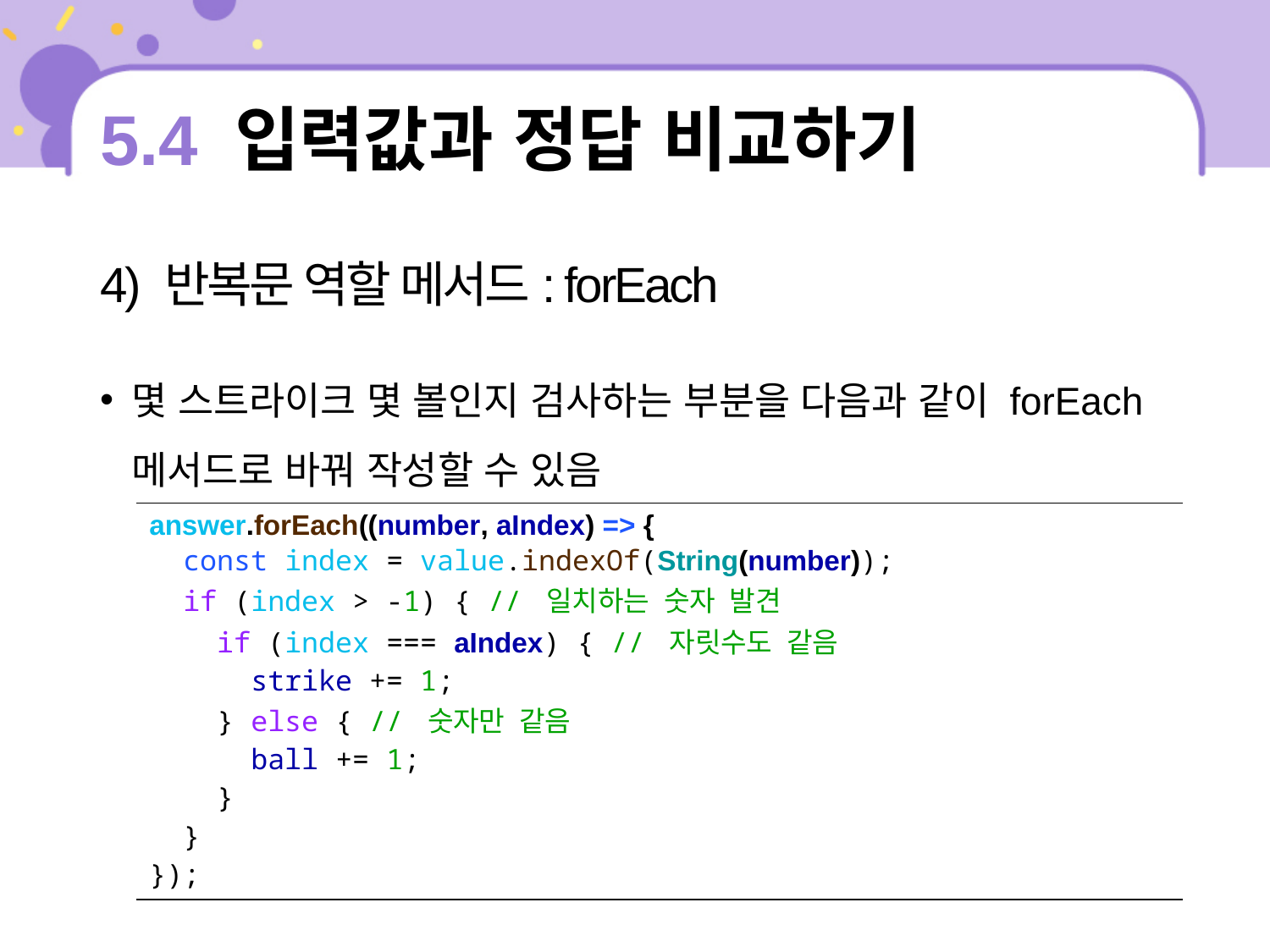

# 5.4 입력값과 정답 비교하기
4) 반복문 역할 메서드: forEach
몇 스트라이크 몇 볼인지 검사하는 부분을 다음과 같이 forEach 메서드로 바꿔 작성할 수 있음
| answer.forEach((number, aIndex) => { const index = value.indexOf(String(number)); if (index > -1) { // 일치하는 숫자 발견 if (index === aIndex) { // 자릿수도 같음 strike += 1; } else { // 숫자만 같음 ball += 1; } } }); |
| --- |